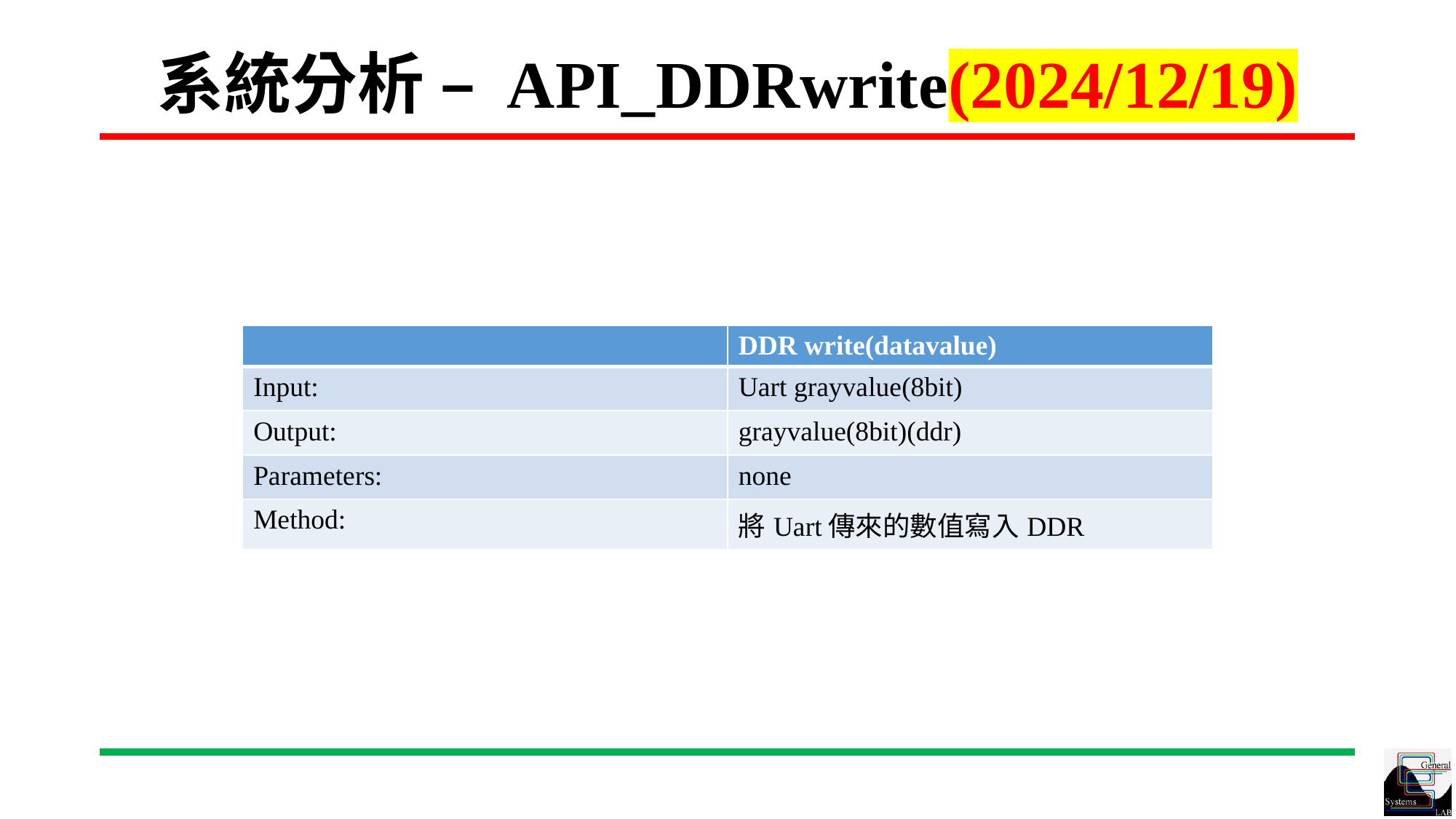

# 系統分析 – API_DDRwrite(2024/12/19)
|  | DDR write(datavalue) |
| --- | --- |
| Input: | Uart grayvalue(8bit) |
| Output: | grayvalue(8bit)(ddr) |
| Parameters: | none |
| Method: | 將Uart傳來的數值寫入DDR |